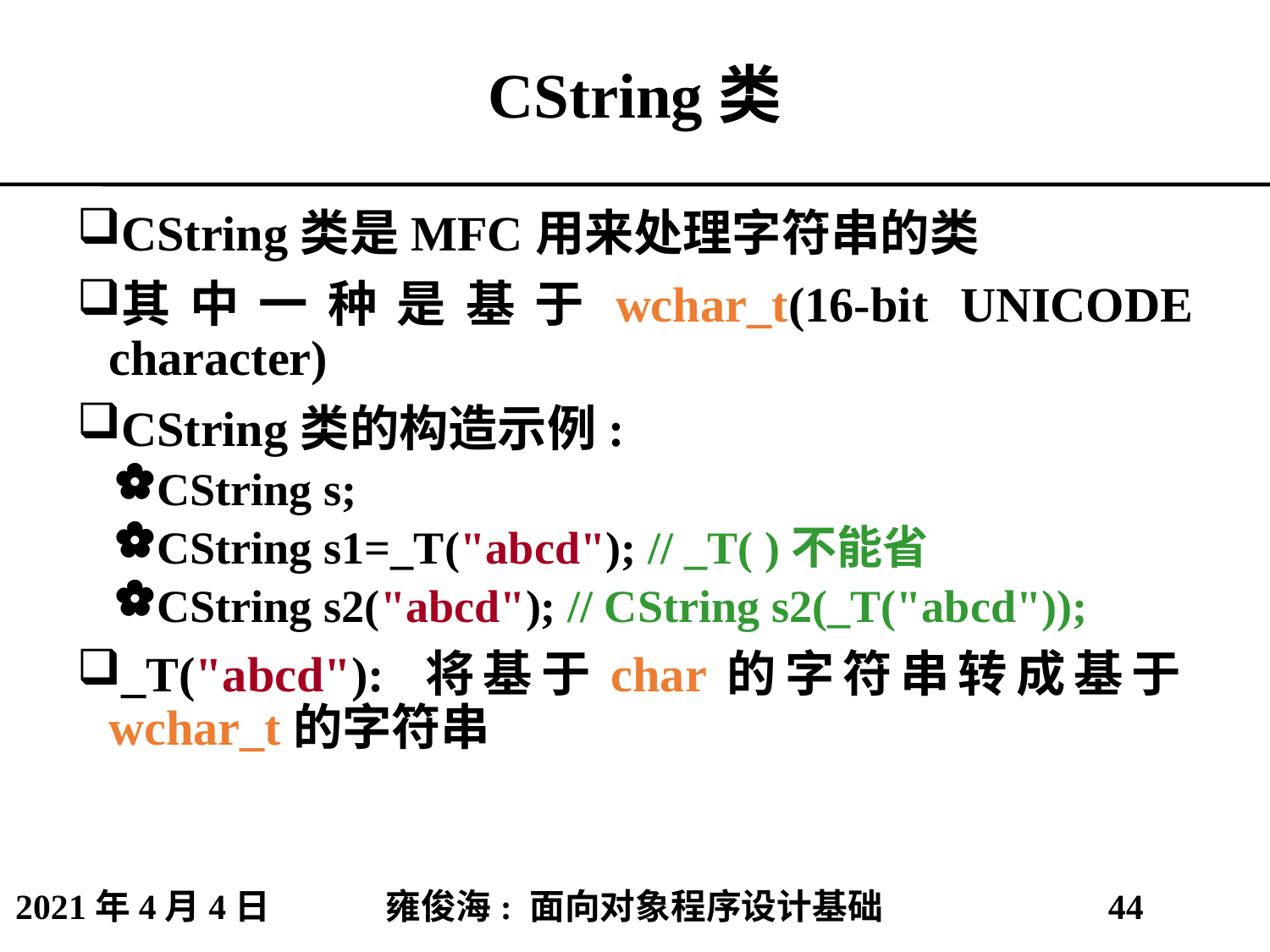

# CString类

CString类是MFC用来处理字符串的类
其中一种是基于wchar_t(16-bit UNICODE character)
CString类的构造示例:
CString s;
CString s1=_T("abcd"); // _T( )不能省
CString s2("abcd"); // CString s2(_T("abcd"));
_T("abcd"): 将基于char的字符串转成基于wchar_t的字符串
2021年4月4日
雍俊海: 面向对象程序设计基础
44